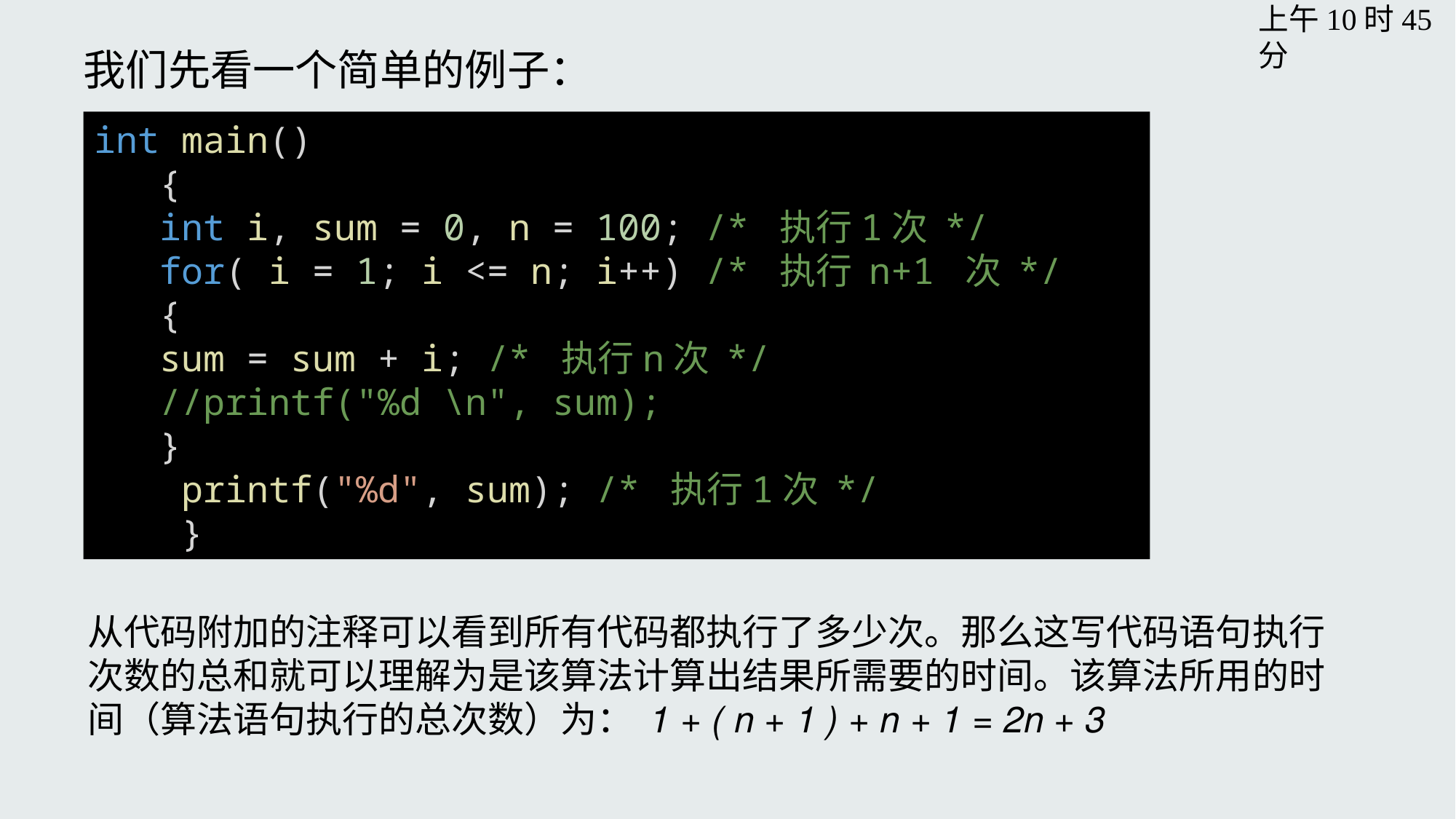

我们先看一个简单的例子：
int main()
3: {
4: int i, sum = 0, n = 100; /* 执行1次 */
5: for( i = 1; i <= n; i++) /* 执行 n+1 次 */
6: {
7: sum = sum + i; /* 执行n次 */
8: //printf("%d \n", sum);
9: }
10: printf("%d", sum); /* 执行1次 */
11: }
从代码附加的注释可以看到所有代码都执行了多少次。那么这写代码语句执行次数的总和就可以理解为是该算法计算出结果所需要的时间。该算法所用的时间（算法语句执行的总次数）为： 1 + ( n + 1 ) + n + 1 = 2n + 3